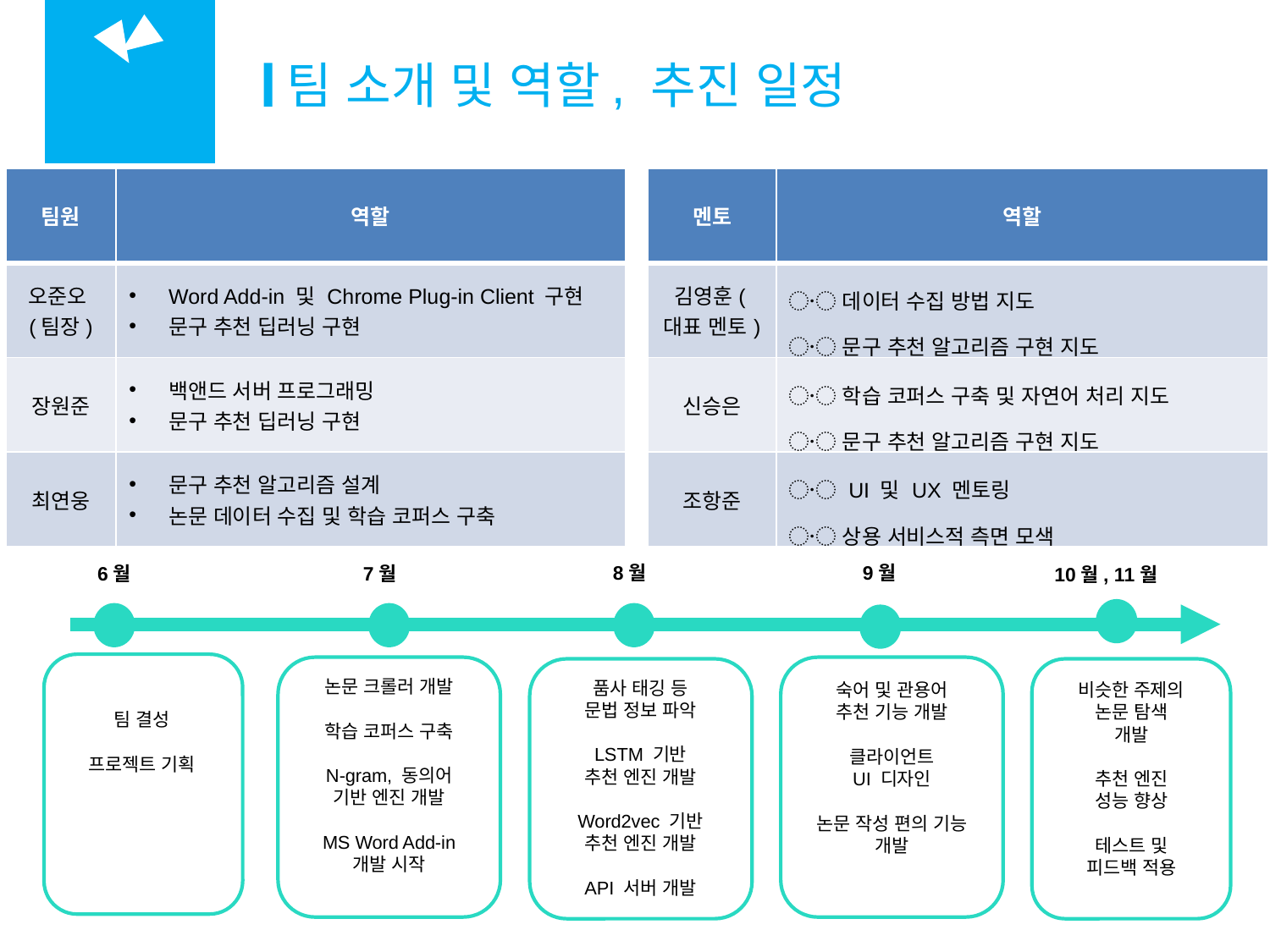

팀 소개 및 역할, 추진 일정

01
소개
| 팀원 | 역할 |
| --- | --- |
| 오준오(팀장) | Word Add-in 및 Chrome Plug-in Client 구현 문구 추천 딥러닝 구현 |
| 장원준 | 백앤드 서버 프로그래밍 문구 추천 딥러닝 구현 |
| 최연웅 | 문구 추천 알고리즘 설계 논문 데이터 수집 및 학습 코퍼스 구축 |
| 멘토 | 역할 |
| --- | --- |
| 김영훈(대표 멘토) | 〮 데이터 수집 방법 지도 〮 문구 추천 알고리즘 구현 지도 |
| 신승은 | 〮 학습 코퍼스 구축 및 자연어 처리 지도 〮 문구 추천 알고리즘 구현 지도 |
| 조항준 | 〮 UI 및 UX 멘토링 〮 상용 서비스적 측면 모색 |
8월
9월
7월
6월
10월, 11월

논문 크롤러 개발

학습 코퍼스 구축

N-gram, 동의어
기반 엔진 개발

MS Word Add-in
개발 시작
품사 태깅 등
문법 정보 파악
LSTM 기반
추천 엔진 개발
Word2vec 기반
추천 엔진 개발

API 서버 개발
숙어 및 관용어
추천 기능 개발

클라이언트
UI 디자인

논문 작성 편의 기능
개발
비슷한 주제의
논문 탐색
개발
추천 엔진
성능 향상

테스트 및
피드백 적용
팀 결성

프로젝트 기획